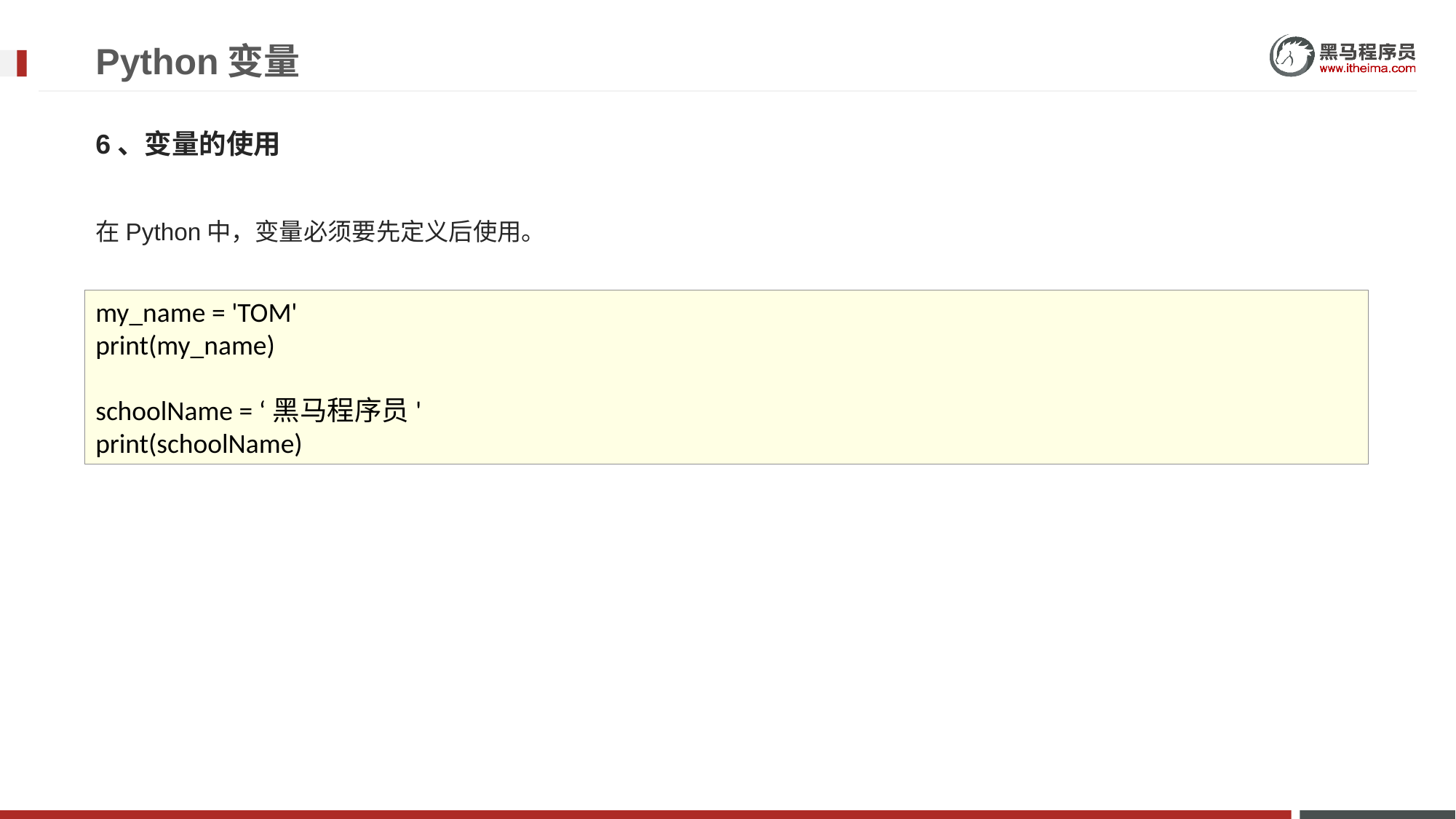

# Python变量
6、变量的使用
在Python中，变量必须要先定义后使用。

my_name = 'TOM'
print(my_name)

schoolName = ‘黑马程序员'
print(schoolName)